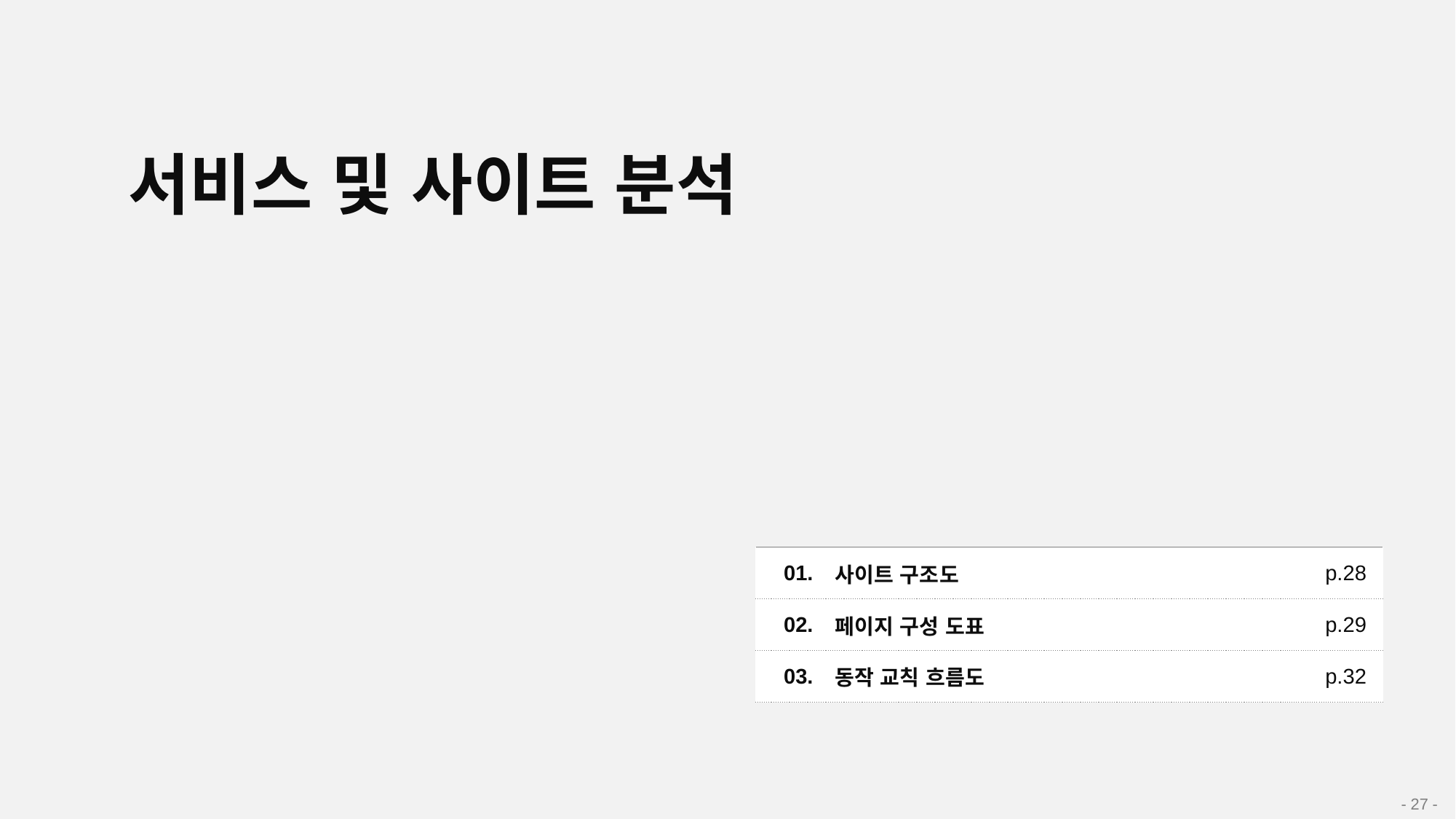

서비스 및 사이트 분석
| 01. | 사이트 구조도 | p.28 |
| --- | --- | --- |
| 02. | 페이지 구성 도표 | p.29 |
| 03. | 동작 교칙 흐름도 | p.32 |
- 27 -